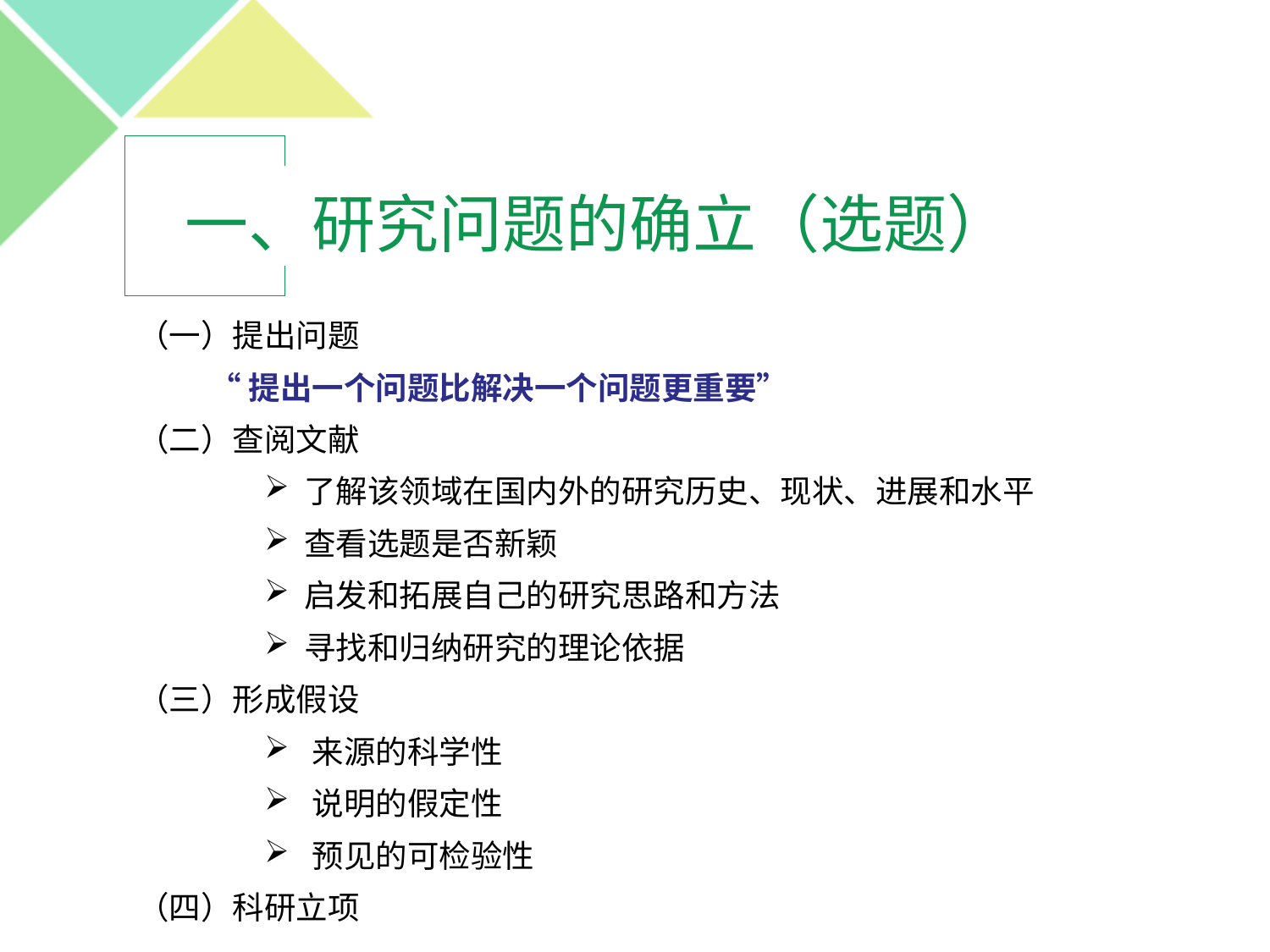

# 一、研究问题的确立（选题）
（一）提出问题
          “提出一个问题比解决一个问题更重要”
（二）查阅文献
了解该领域在国内外的研究历史、现状、进展和水平
查看选题是否新颖
启发和拓展自己的研究思路和方法
寻找和归纳研究的理论依据
（三）形成假设
来源的科学性
说明的假定性
预见的可检验性
（四）科研立项
59